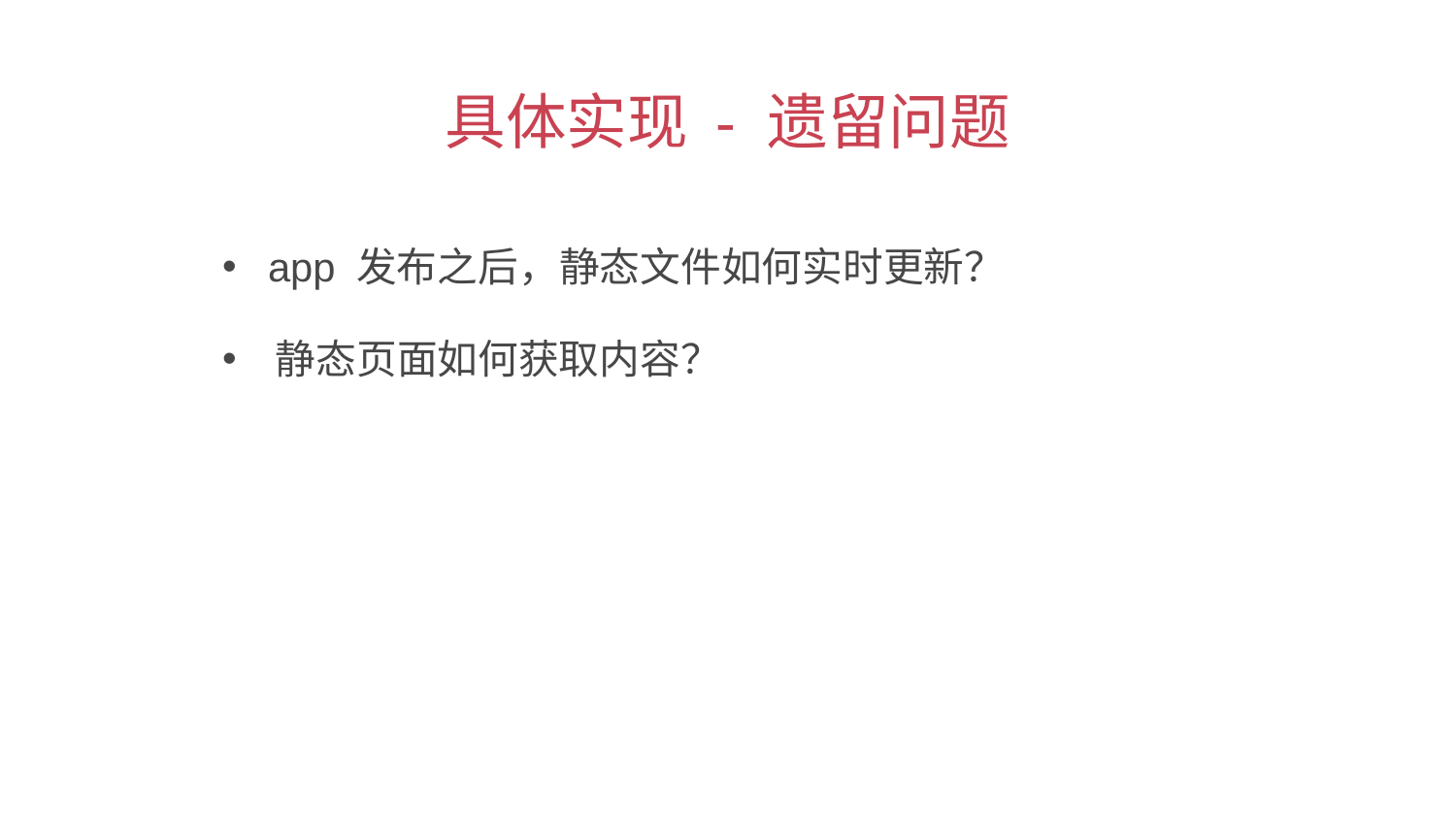

具体实现 - 遗留问题
 app 发布之后，静态文件如何实时更新？
 静态页面如何获取内容？